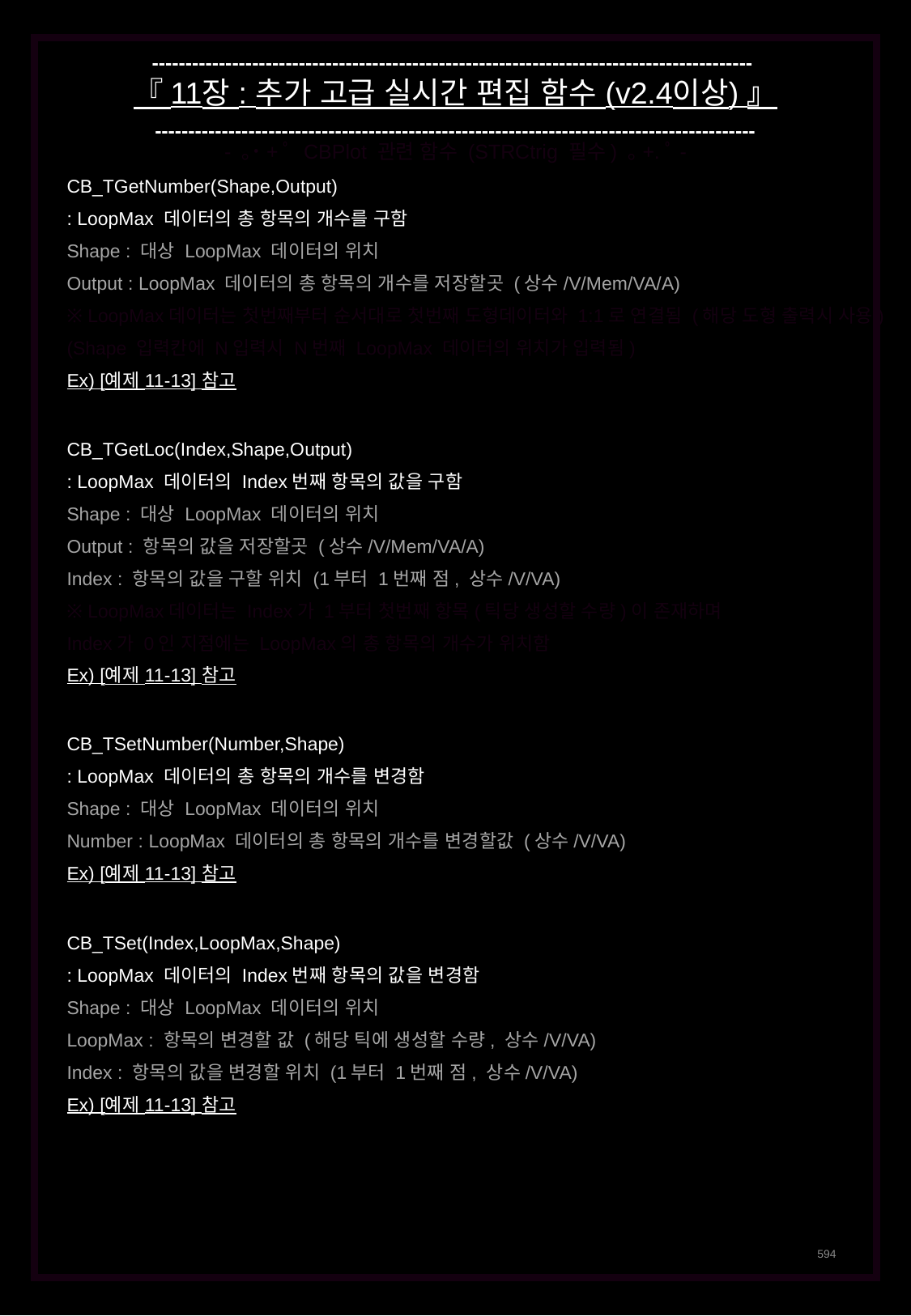

------------------------------------------------------------------------------------------
『 11장 : 추가 고급 실시간 편집 함수 (v2.4이상) 』
------------------------------------------------------------------------------------------
- ｡˙+ﾟ CBPlot 관련 함수 (STRCtrig 필수) ｡+.ﾟ-
CB_TGetNumber(Shape,Output)
: LoopMax 데이터의 총 항목의 개수를 구함
Shape : 대상 LoopMax 데이터의 위치
Output : LoopMax 데이터의 총 항목의 개수를 저장할곳 (상수/V/Mem/VA/A)
※ LoopMax데이터는 첫번째부터 순서대로 첫번째 도형데이터와 1:1로 연결됨 (해당 도형 출력시 사용)
(Shape 입력칸에 N입력시 N번째 LoopMax 데이터의 위치가 입력됨)
Ex) [예제 11-13] 참고

CB_TGetLoc(Index,Shape,Output)
: LoopMax 데이터의 Index번째 항목의 값을 구함
Shape : 대상 LoopMax 데이터의 위치
Output : 항목의 값을 저장할곳 (상수/V/Mem/VA/A)
Index : 항목의 값을 구할 위치 (1부터 1번째 점, 상수/V/VA)
※ LoopMax데이터는 Index가 1부터 첫번째 항목(틱당 생성할 수량)이 존재하며
Index가 0인 지점에는 LoopMax의 총 항목의 개수가 위치함
Ex) [예제 11-13] 참고

CB_TSetNumber(Number,Shape)
: LoopMax 데이터의 총 항목의 개수를 변경함
Shape : 대상 LoopMax 데이터의 위치
Number : LoopMax 데이터의 총 항목의 개수를 변경할값 (상수/V/VA)
Ex) [예제 11-13] 참고

CB_TSet(Index,LoopMax,Shape)
: LoopMax 데이터의 Index번째 항목의 값을 변경함
Shape : 대상 LoopMax 데이터의 위치
LoopMax : 항목의 변경할 값 (해당 틱에 생성할 수량, 상수/V/VA)
Index : 항목의 값을 변경할 위치 (1부터 1번째 점, 상수/V/VA)
Ex) [예제 11-13] 참고
594